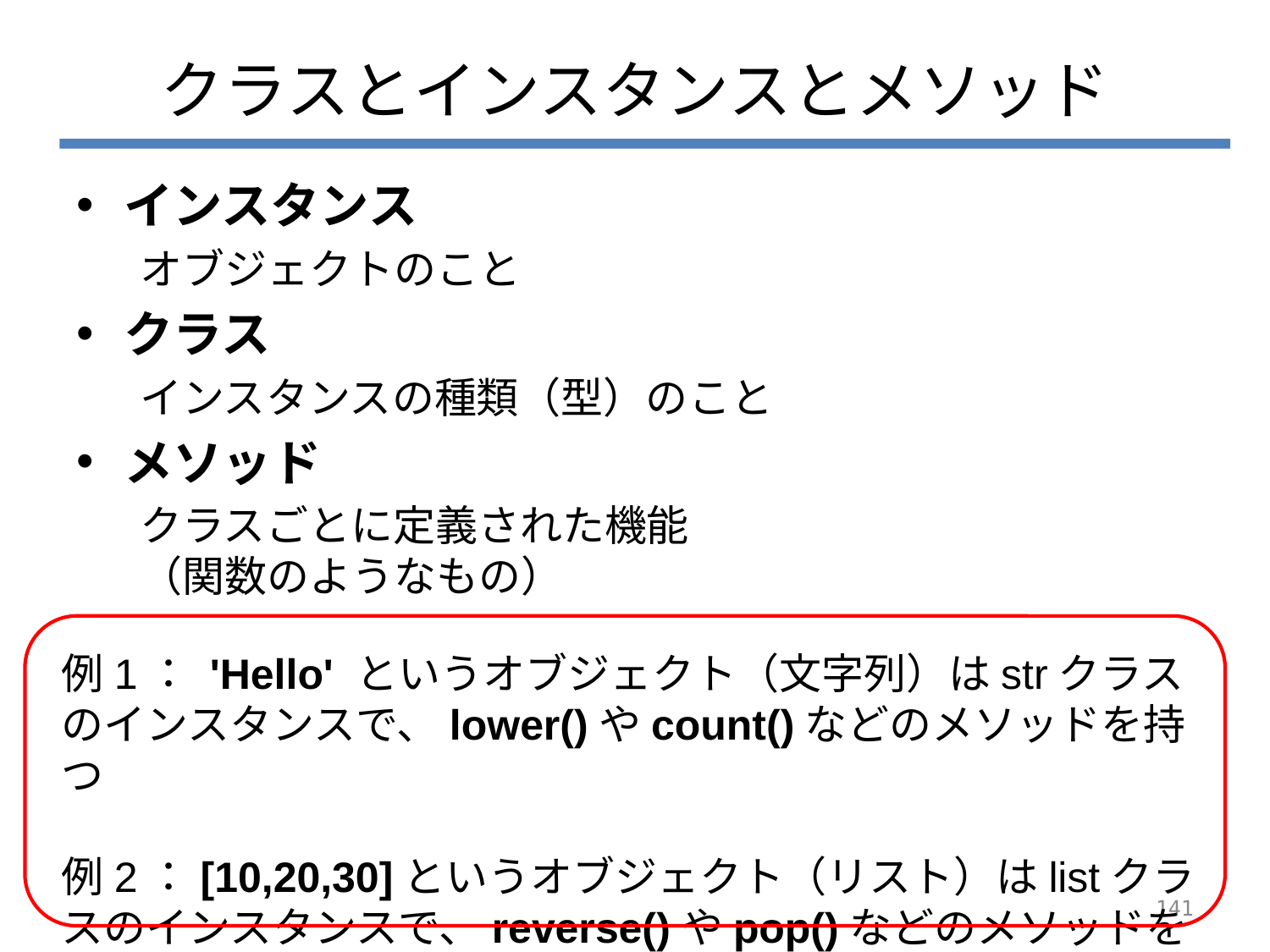

# クラスとインスタンスとメソッド
インスタンス
オブジェクトのこと
クラス
インスタンスの種類（型）のこと
メソッド
クラスごとに定義された機能
（関数のようなもの）

例1： 'Hello' というオブジェクト（文字列）はstrクラスのインスタンスで、lower()やcount()などのメソッドを持つ

例2：[10,20,30]というオブジェクト（リスト）はlistクラスのインスタンスで、reverse()やpop()などのメソッドを持つ
141